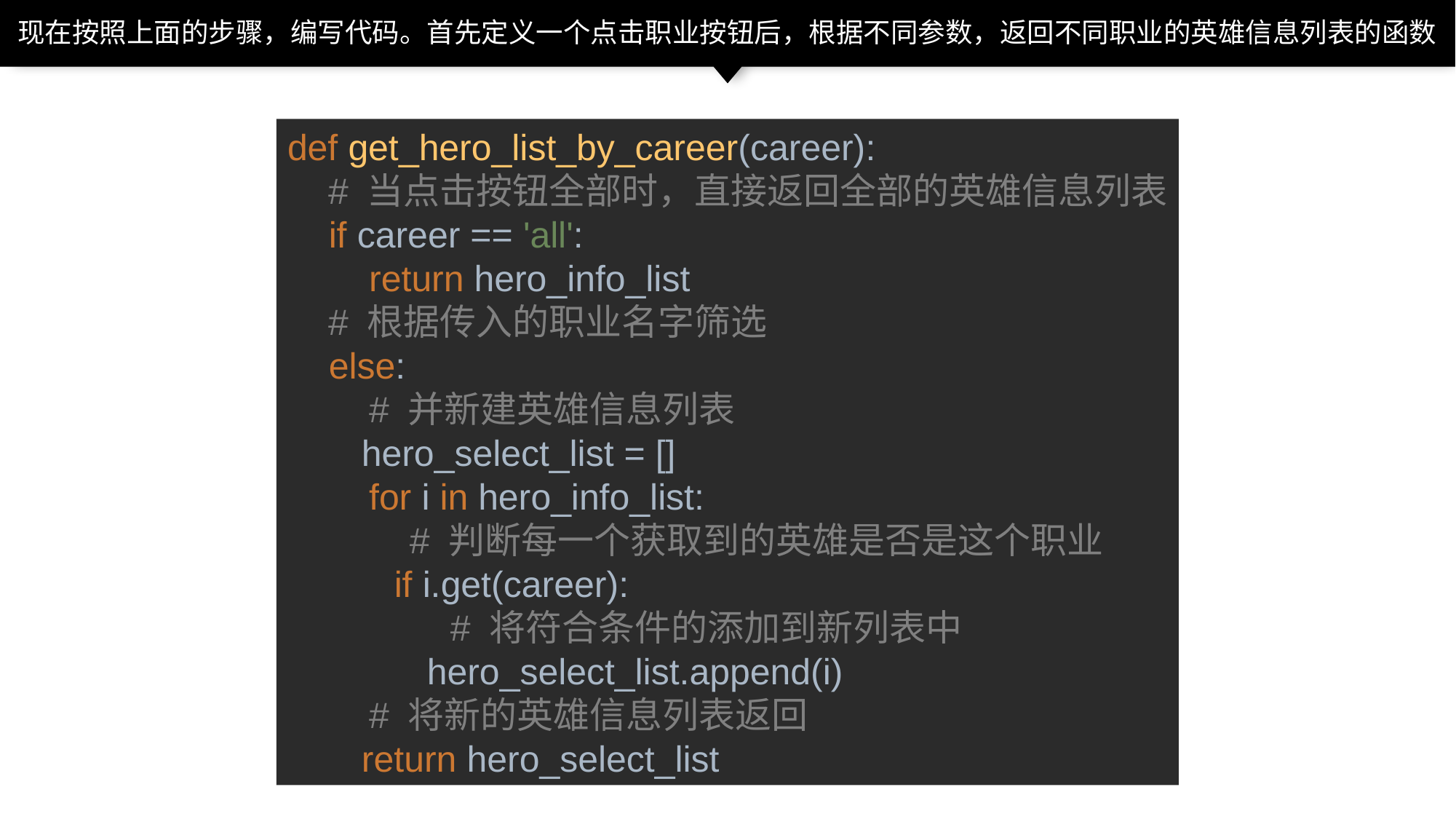

现在按照上面的步骤，编写代码。首先定义一个点击职业按钮后，根据不同参数，返回不同职业的英雄信息列表的函数
def get_hero_list_by_career(career):
    # 当点击按钮全部时，直接返回全部的英雄信息列表
    if career == 'all':
        return hero_info_list
    # 根据传入的职业名字筛选
    else:
        # 并新建英雄信息列表
        hero_select_list = []
        for i in hero_info_list:
            # 判断每一个获取到的英雄是否是这个职业
            if i.get(career):
                # 将符合条件的添加到新列表中
                hero_select_list.append(i)
        # 将新的英雄信息列表返回
        return hero_select_list